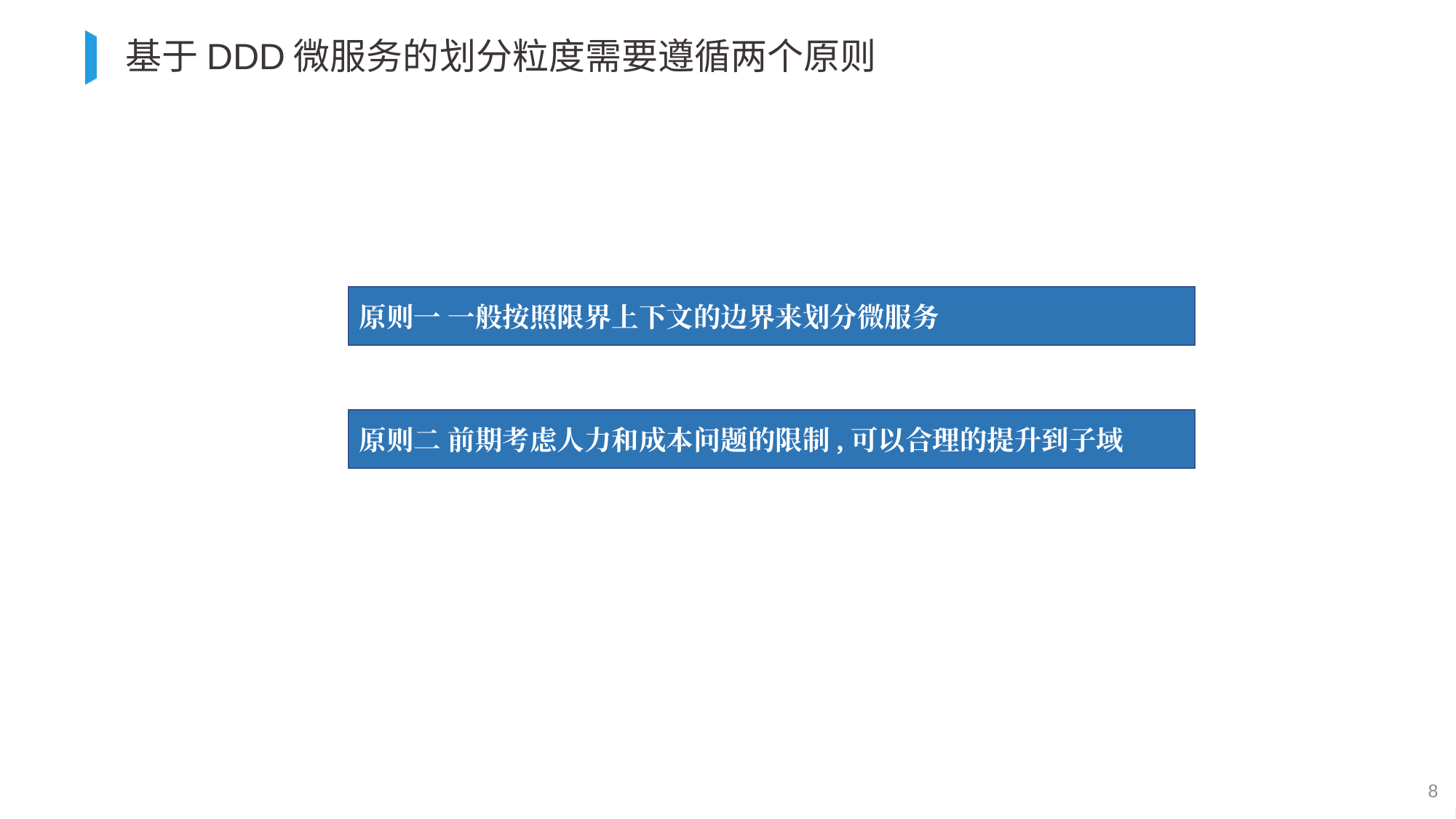

# 基于DDD微服务的划分粒度需要遵循两个原则
原则一 一般按照限界上下文的边界来划分微服务
原则二 前期考虑人力和成本问题的限制,可以合理的提升到子域
8